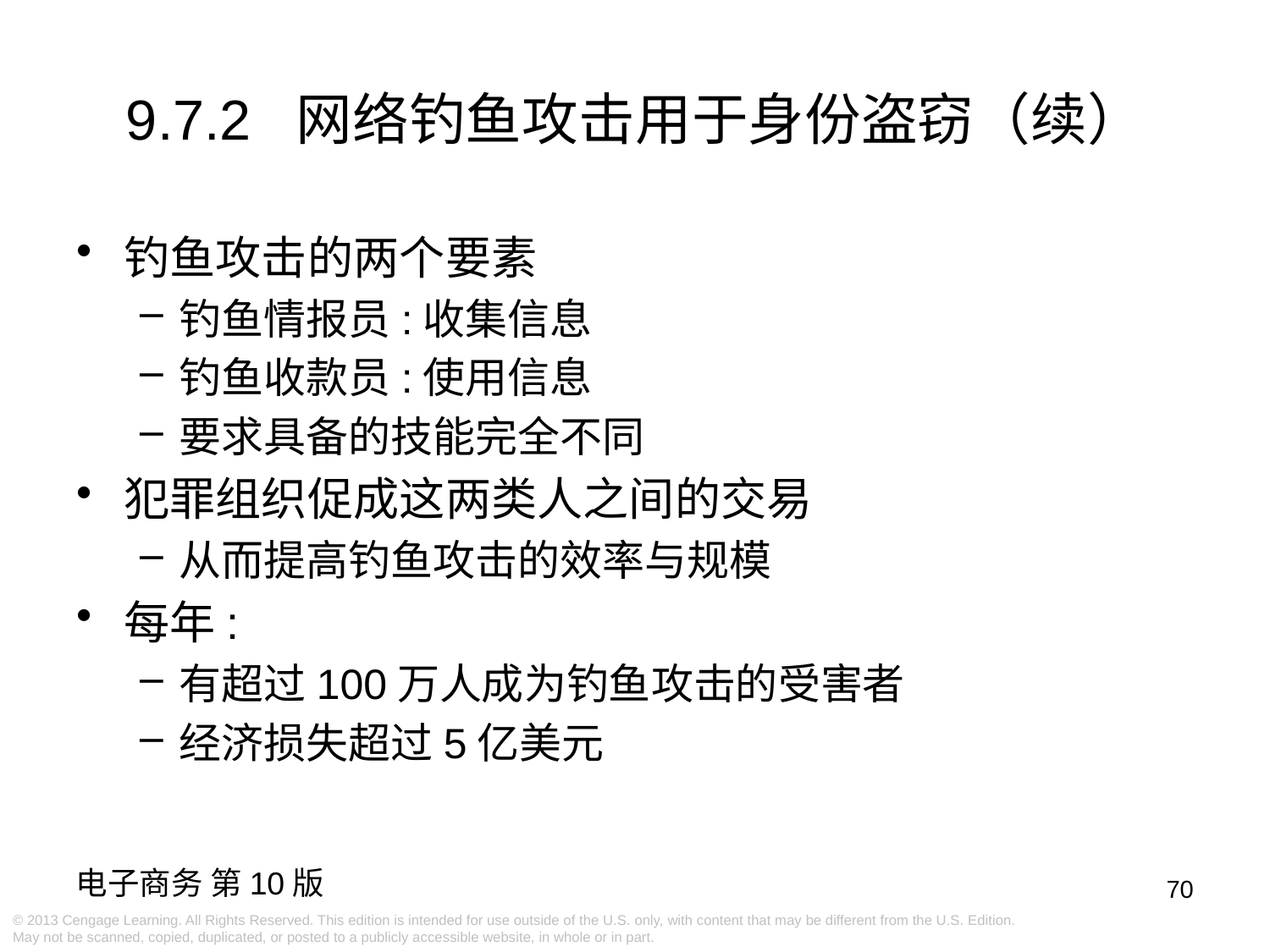

9.7.2  网络钓鱼攻击用于身份盗窃（续）
钓鱼攻击的两个要素
钓鱼情报员:收集信息
钓鱼收款员:使用信息
要求具备的技能完全不同
犯罪组织促成这两类人之间的交易
从而提高钓鱼攻击的效率与规模
每年:
有超过100万人成为钓鱼攻击的受害者
经济损失超过5亿美元
70